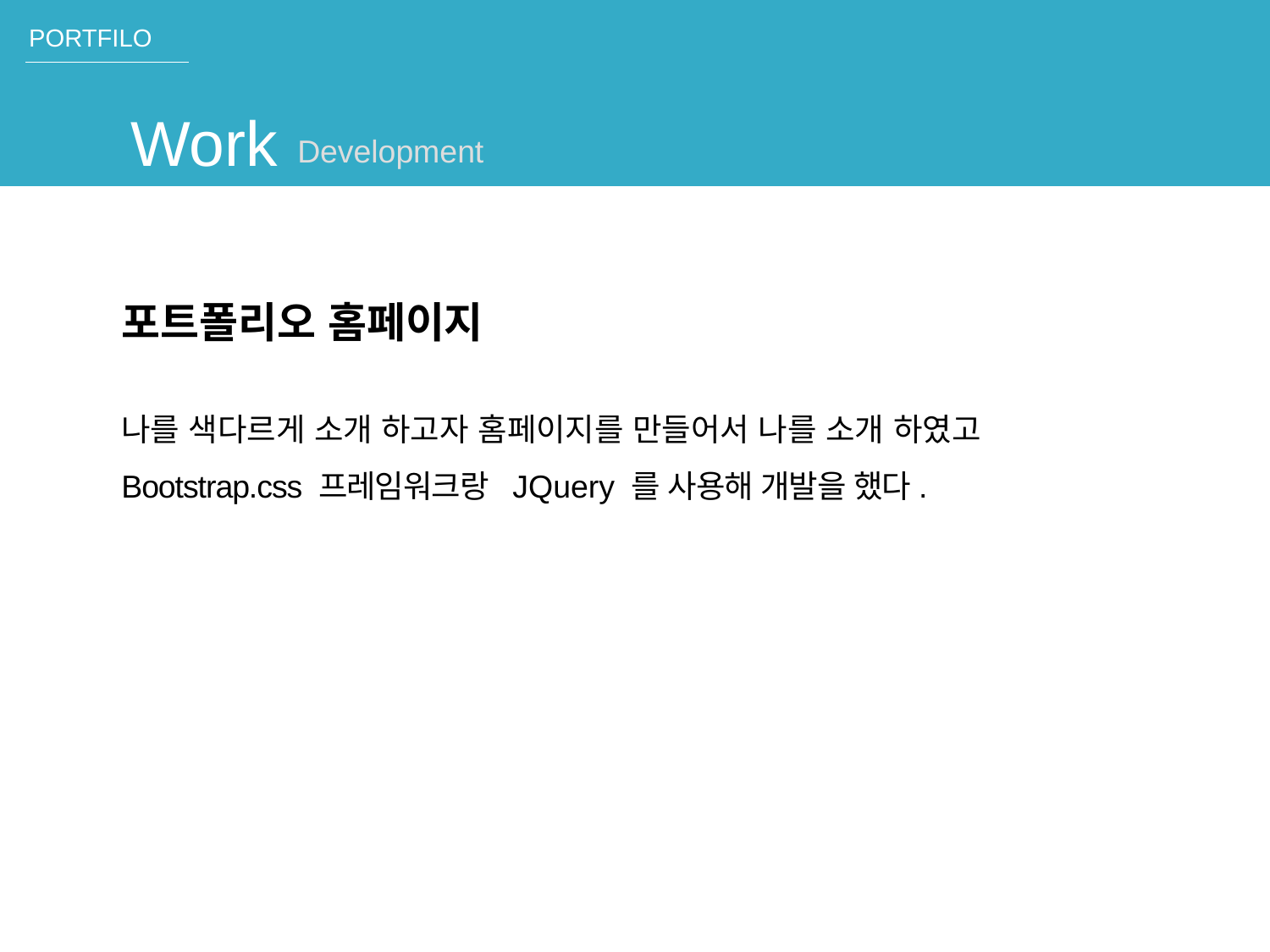

Development
포트폴리오 홈페이지
나를 색다르게 소개 하고자 홈페이지를 만들어서 나를 소개 하였고
Bootstrap.css 프레임워크랑  JQuery 를 사용해 개발을 했다.